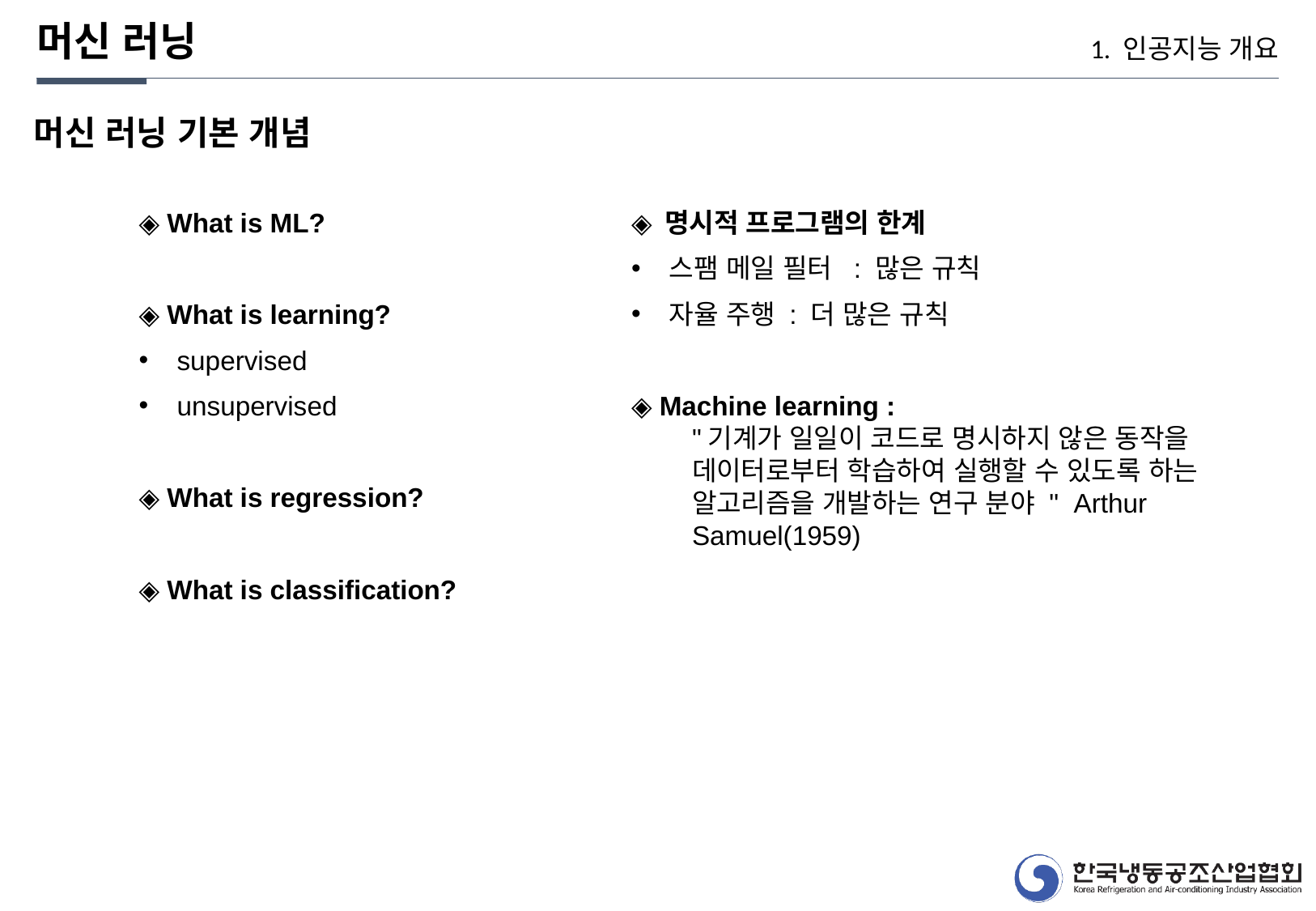

머신 러닝
1. 인공지능 개요
머신 러닝 기본 개념
◈ What is ML?

◈ What is learning?
supervised
unsupervised

◈ What is regression?

◈ What is classification?
◈ 명시적 프로그램의 한계
스팸 메일 필터  : 많은 규칙
자율 주행 : 더 많은 규칙

◈ Machine learning :
"기계가 일일이 코드로 명시하지 않은 동작을 데이터로부터 학습하여 실행할 수 있도록 하는 알고리즘을 개발하는 연구 분야 "  Arthur Samuel(1959)